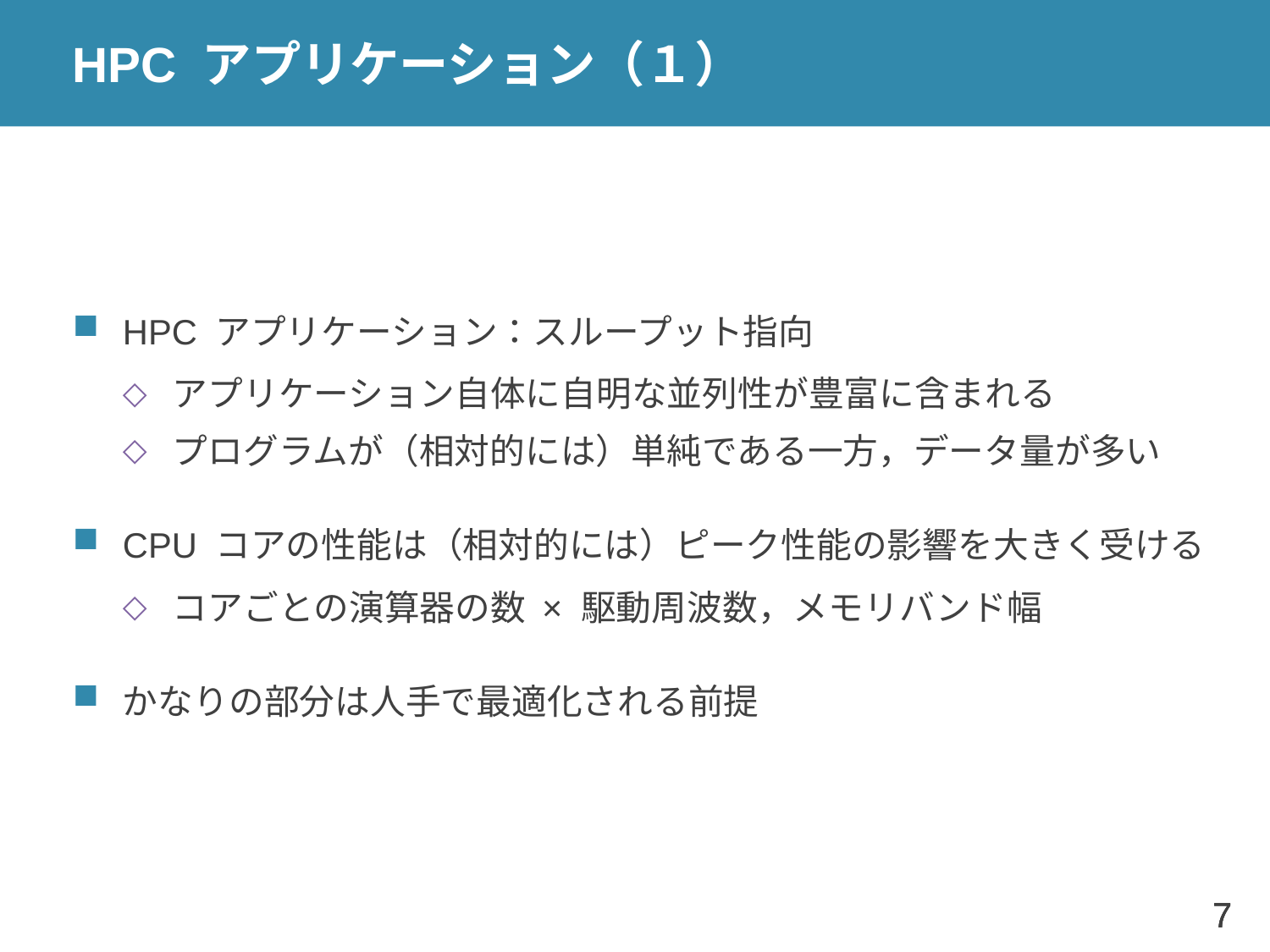

# HPC アプリケーション（１）
HPC アプリケーション：スループット指向
アプリケーション自体に自明な並列性が豊富に含まれる
プログラムが（相対的には）単純である一方，データ量が多い
CPU コアの性能は（相対的には）ピーク性能の影響を大きく受ける
コアごとの演算器の数 × 駆動周波数，メモリバンド幅
かなりの部分は人手で最適化される前提